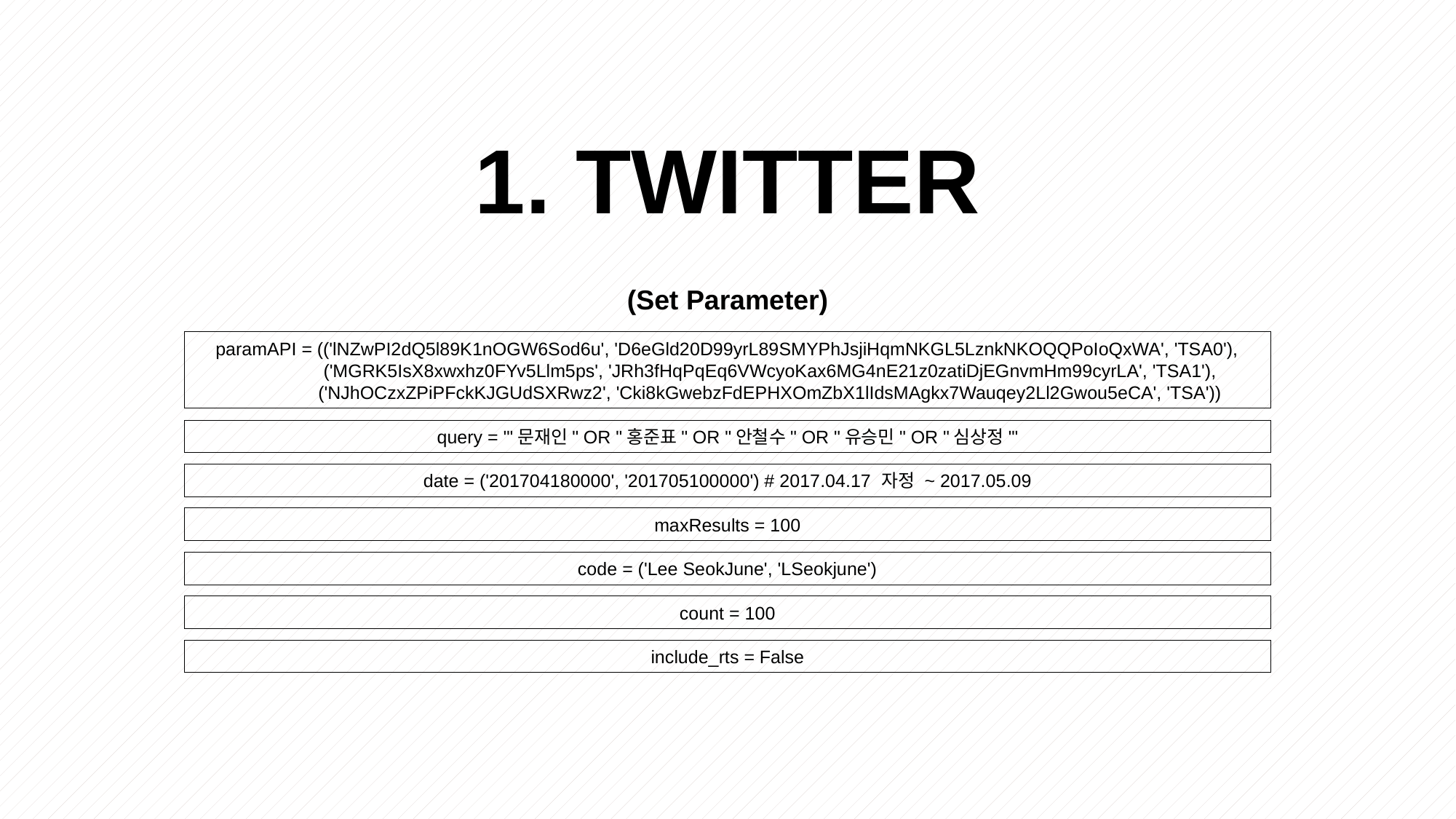

# 1. TWITTER
(Set Parameter)
paramAPI = (('lNZwPI2dQ5l89K1nOGW6Sod6u', 'D6eGld20D99yrL89SMYPhJsjiHqmNKGL5LznkNKOQQPoIoQxWA', 'TSA0'),
                 ('MGRK5IsX8xwxhz0FYv5Llm5ps', 'JRh3fHqPqEq6VWcyoKax6MG4nE21z0zatiDjEGnvmHm99cyrLA', 'TSA1'),
                 ('NJhOCzxZPiPFckKJGUdSXRwz2', 'Cki8kGwebzFdEPHXOmZbX1lIdsMAgkx7Wauqey2Ll2Gwou5eCA', 'TSA'))
query = '"문재인" OR "홍준표" OR "안철수" OR "유승민" OR "심상정"'
date = ('201704180000', '201705100000') # 2017.04.17 자정 ~ 2017.05.09
maxResults = 100
code = ('Lee SeokJune', 'LSeokjune')
count = 100
include_rts = False